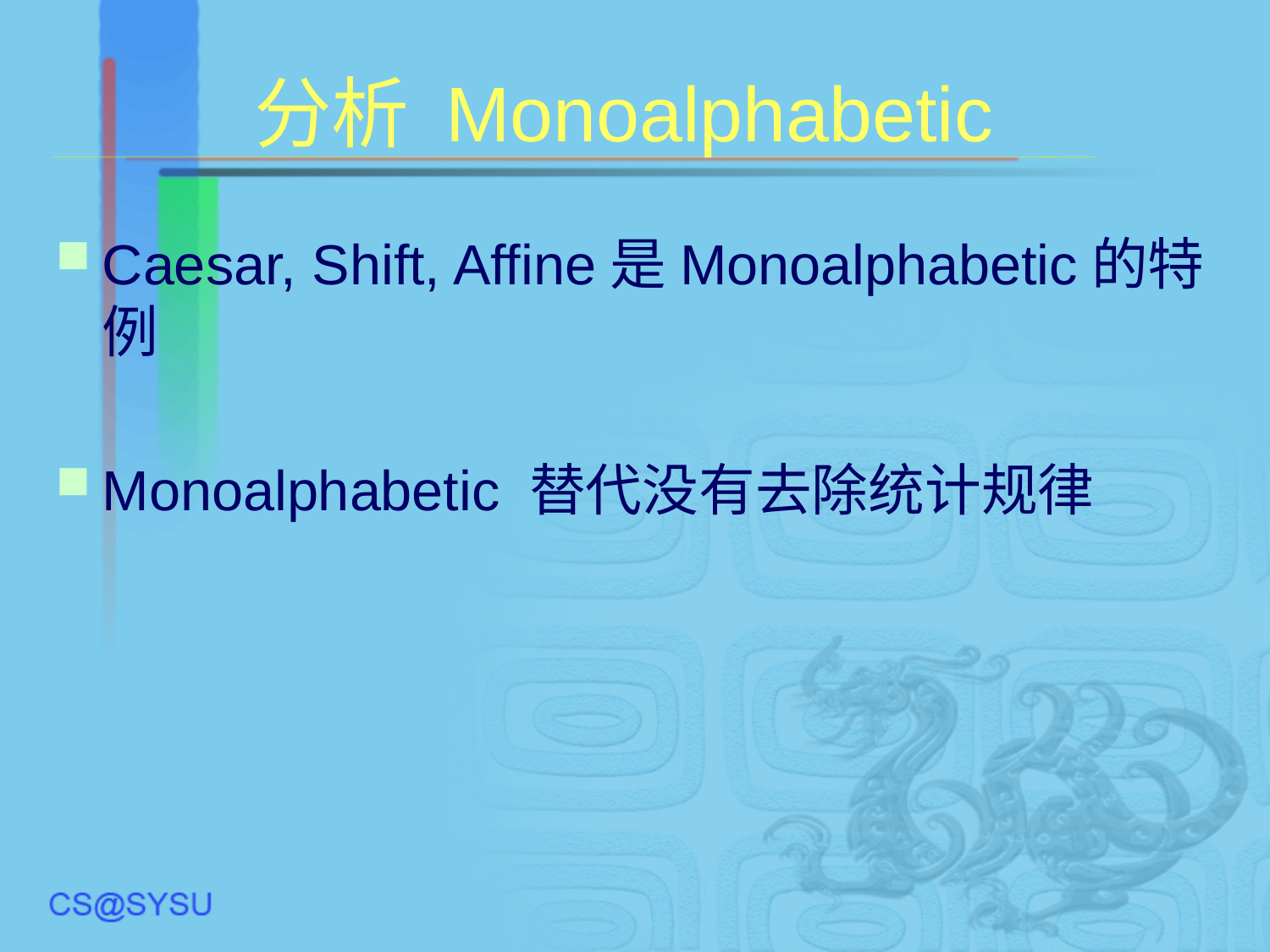

# 分析 Monoalphabetic
Caesar, Shift, Affine是Monoalphabetic的特例

Monoalphabetic 替代没有去除统计规律